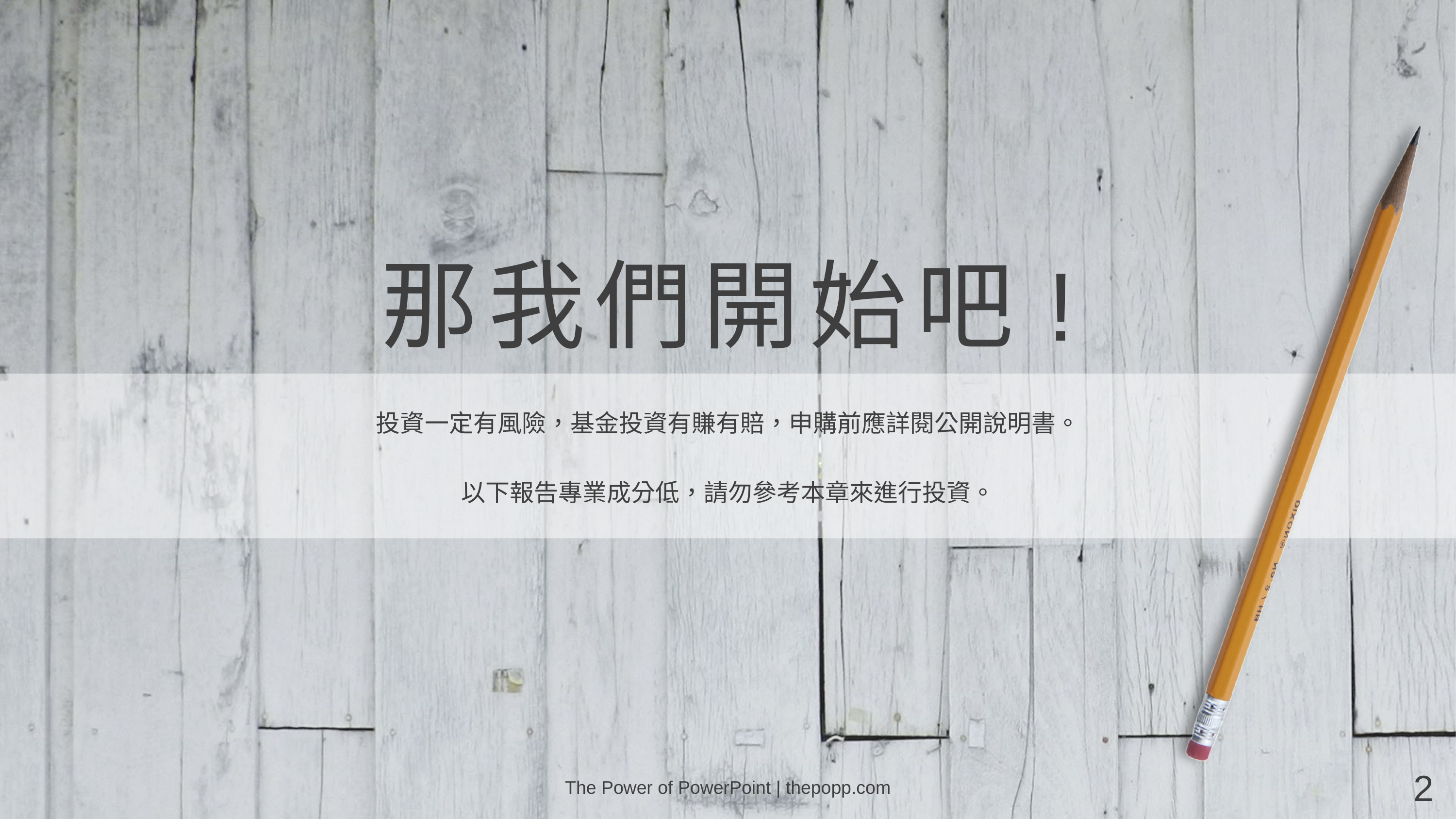

# 那我們開始吧!
投資一定有風險，基金投資有賺有賠，申購前應詳閱公開說明書。

以下報告專業成分低，請勿參考本章來進行投資。
The Power of PowerPoint | thepopp.com
2